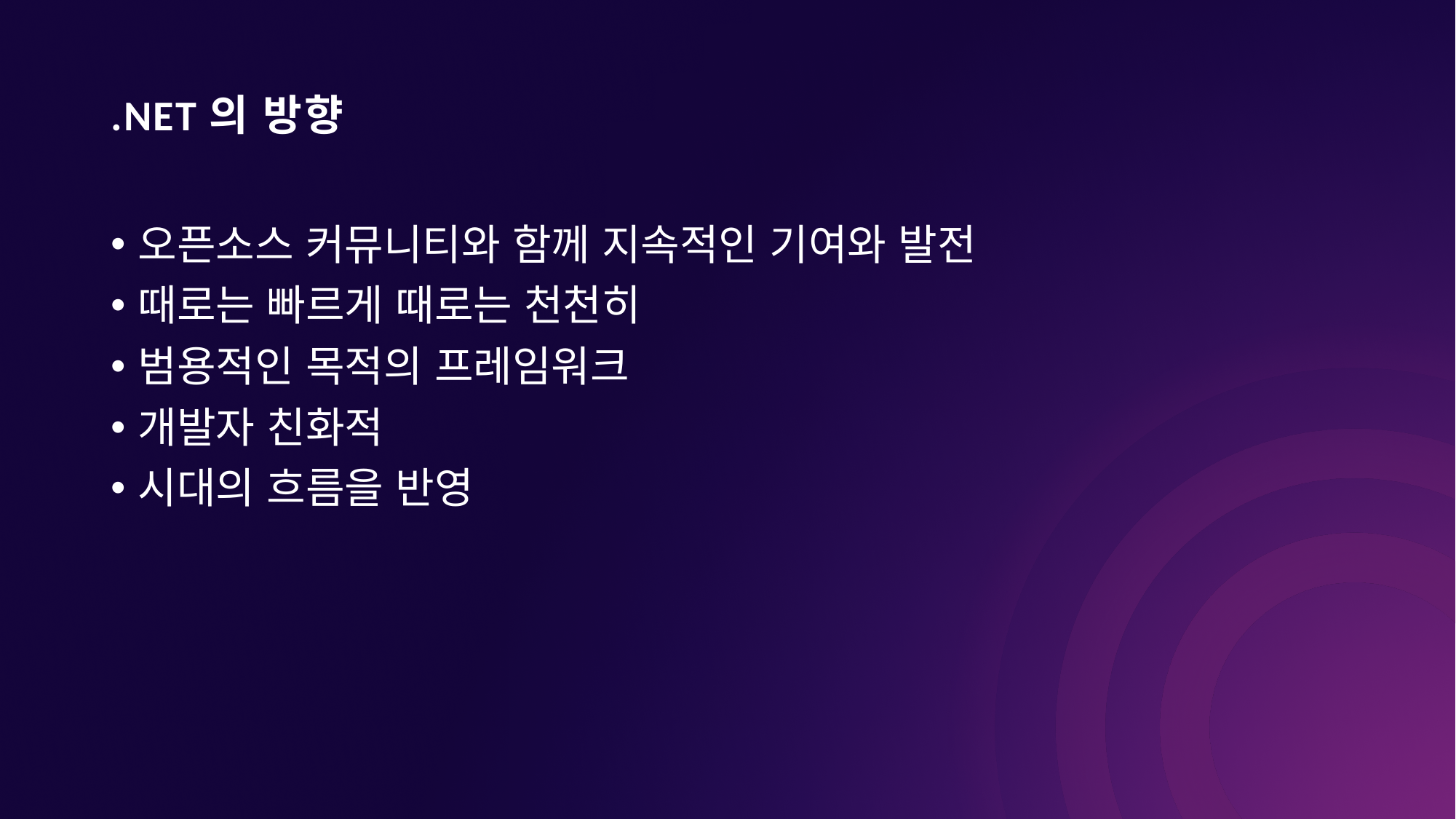

# .NET의 방향
오픈소스 커뮤니티와 함께 지속적인 기여와 발전
때로는 빠르게 때로는 천천히
범용적인 목적의 프레임워크
개발자 친화적
시대의 흐름을 반영